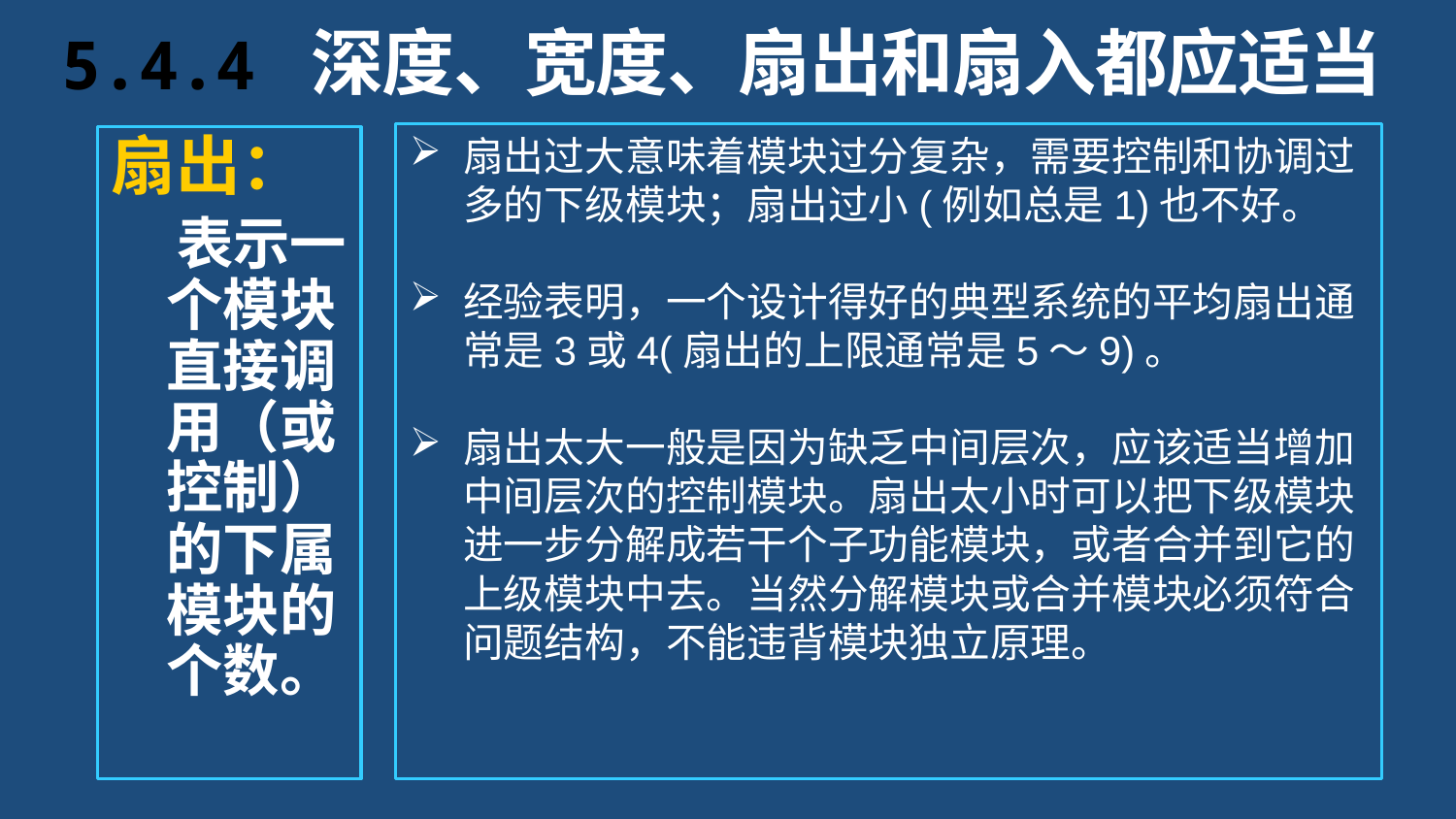

# 5.4.4 深度、宽度、扇出和扇入都应适当
扇出过大意味着模块过分复杂，需要控制和协调过多的下级模块；扇出过小(例如总是1)也不好。

经验表明，一个设计得好的典型系统的平均扇出通常是3或4(扇出的上限通常是5～9)。

扇出太大一般是因为缺乏中间层次，应该适当增加中间层次的控制模块。扇出太小时可以把下级模块进一步分解成若干个子功能模块，或者合并到它的上级模块中去。当然分解模块或合并模块必须符合问题结构，不能违背模块独立原理。
扇出：
    表示一个模块直接调用（或控制）的下属模块的个数。